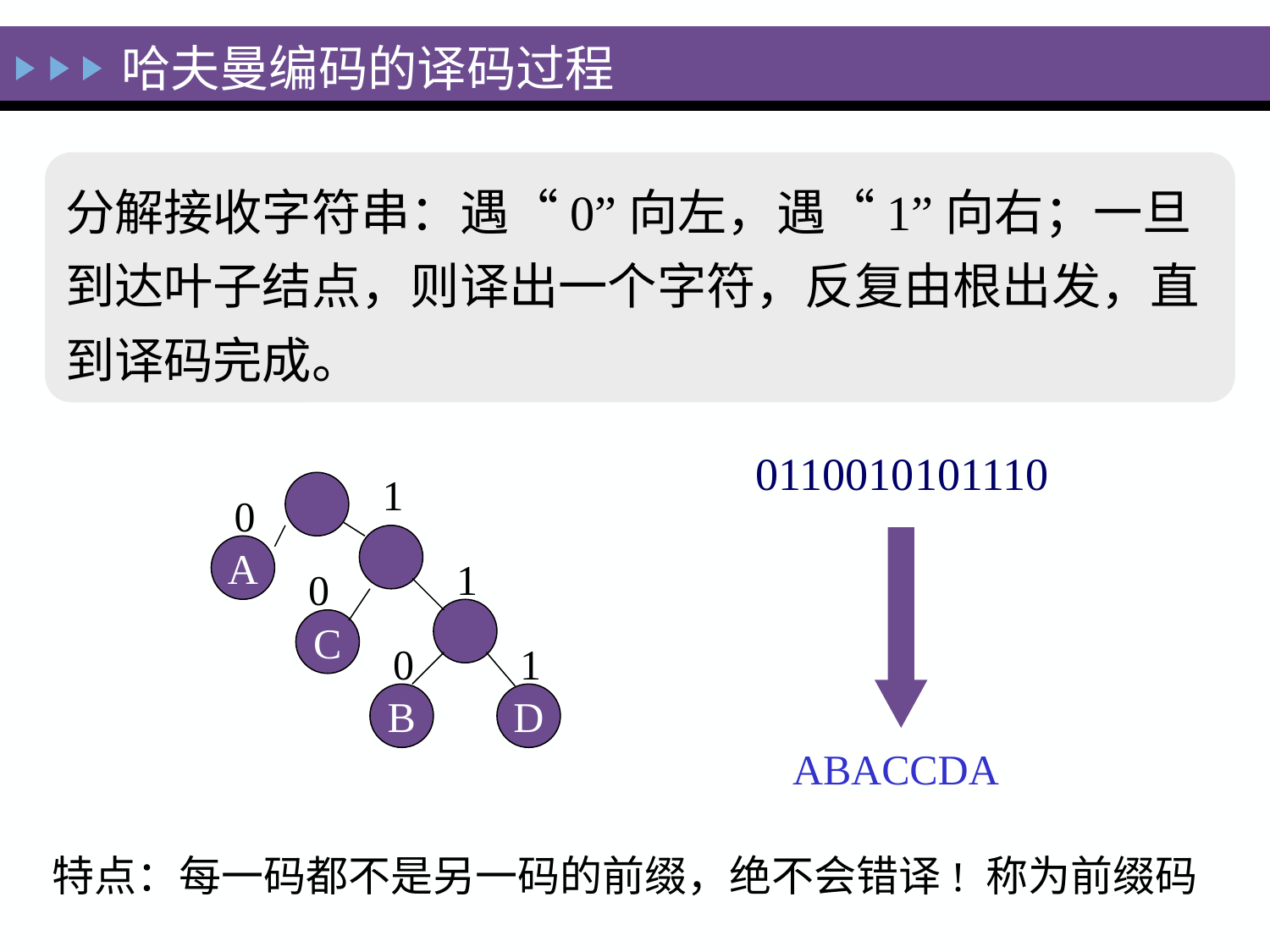

哈夫曼编码的译码过程
分解接收字符串：遇“0”向左，遇“1”向右；一旦到达叶子结点，则译出一个字符，反复由根出发，直到译码完成。

0110010101110
1

0

A
1
0

C
0
1

B
D
ABACCDA
特点：每一码都不是另一码的前缀，绝不会错译! 称为前缀码